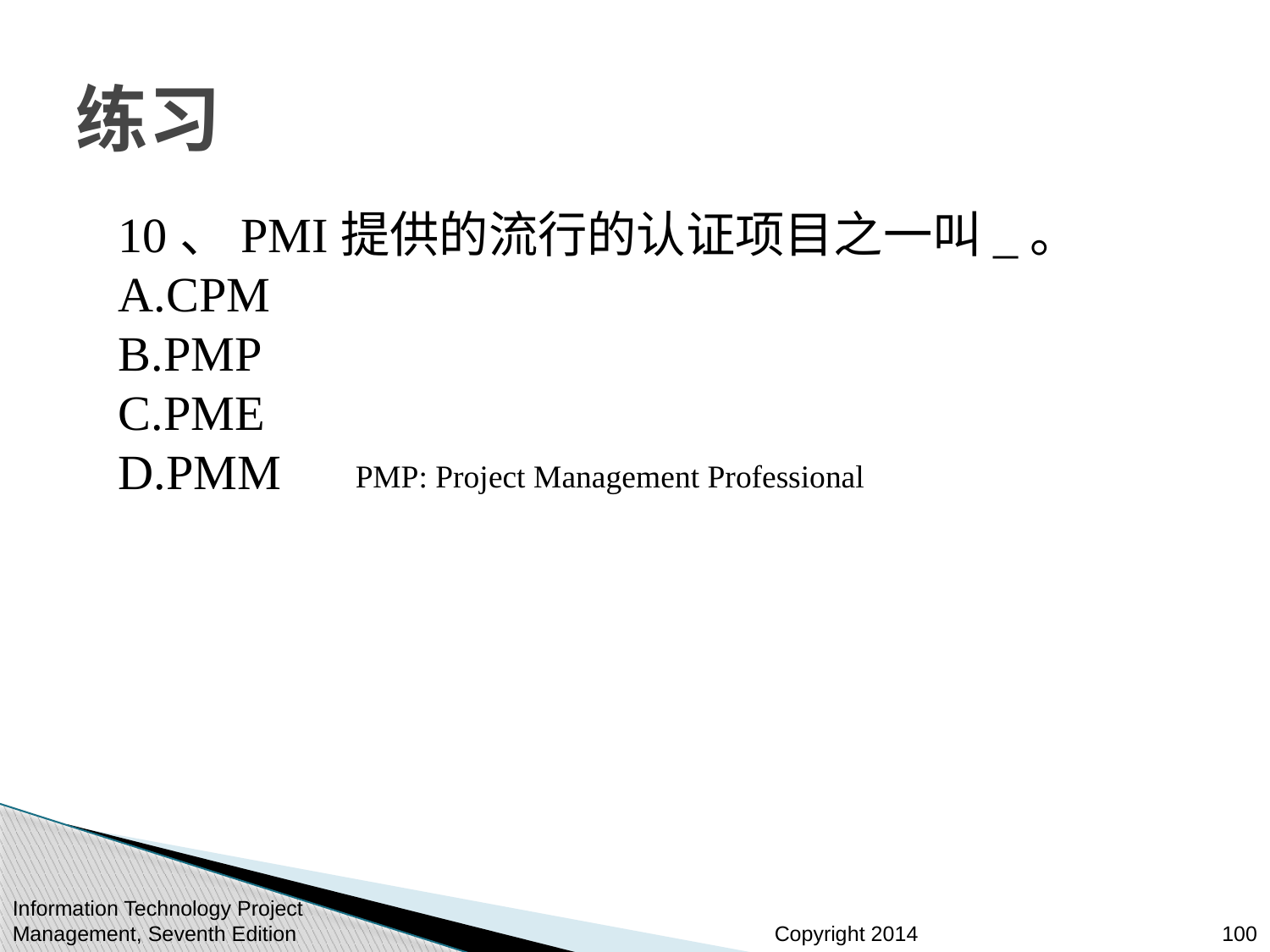

# 练习
10、PMI提供的流行的认证项目之一叫_。
A.CPM
B.PMP
C.PME
D.PMM
PMP: Project Management Professional
Information Technology Project Management, Seventh Edition
100